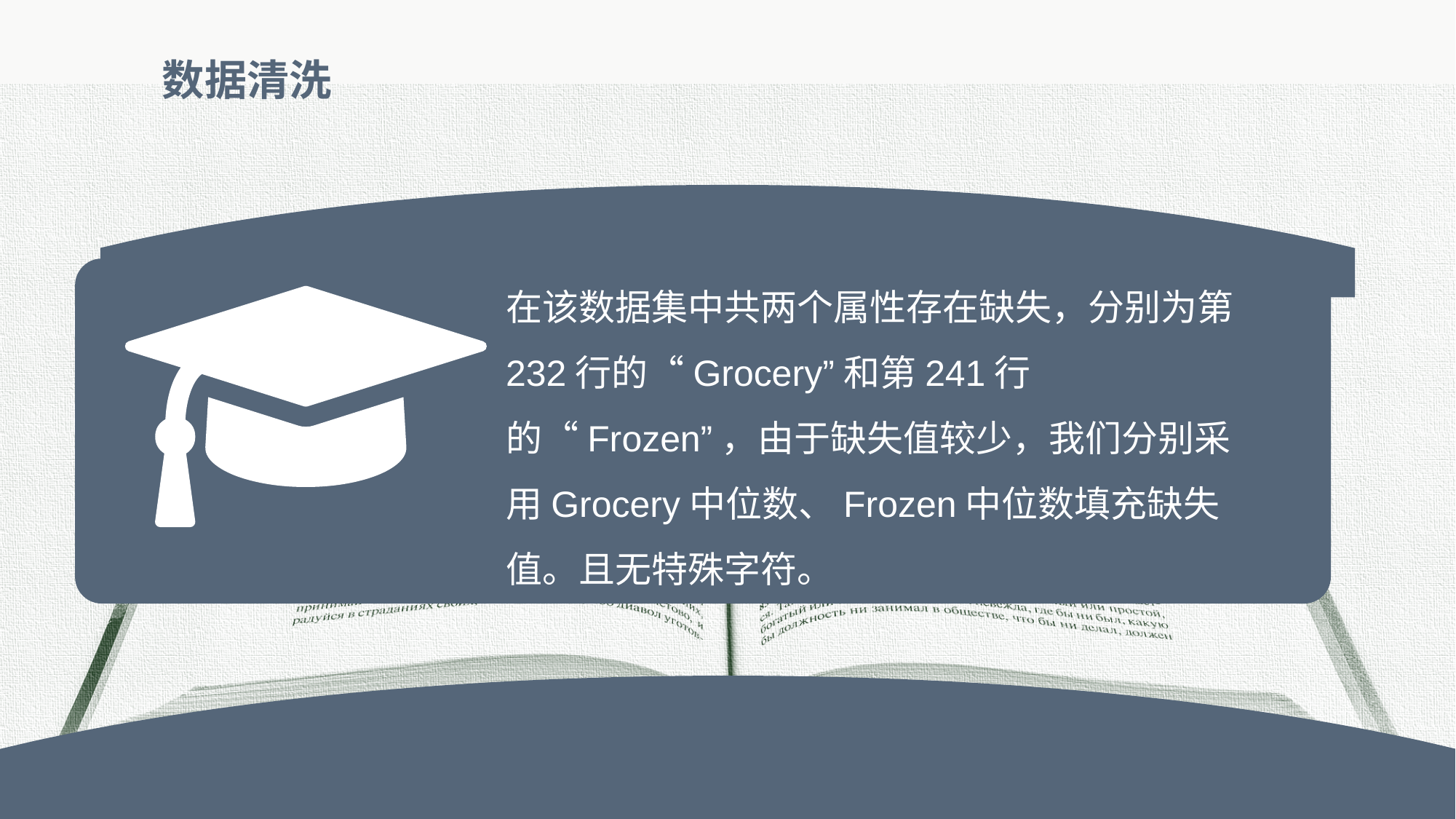

数据清洗

在该数据集中共两个属性存在缺失，分别为第232行的“Grocery”和第241行的“Frozen”，由于缺失值较少，我们分别采用Grocery中位数、Frozen中位数填充缺失值。且无特殊字符。